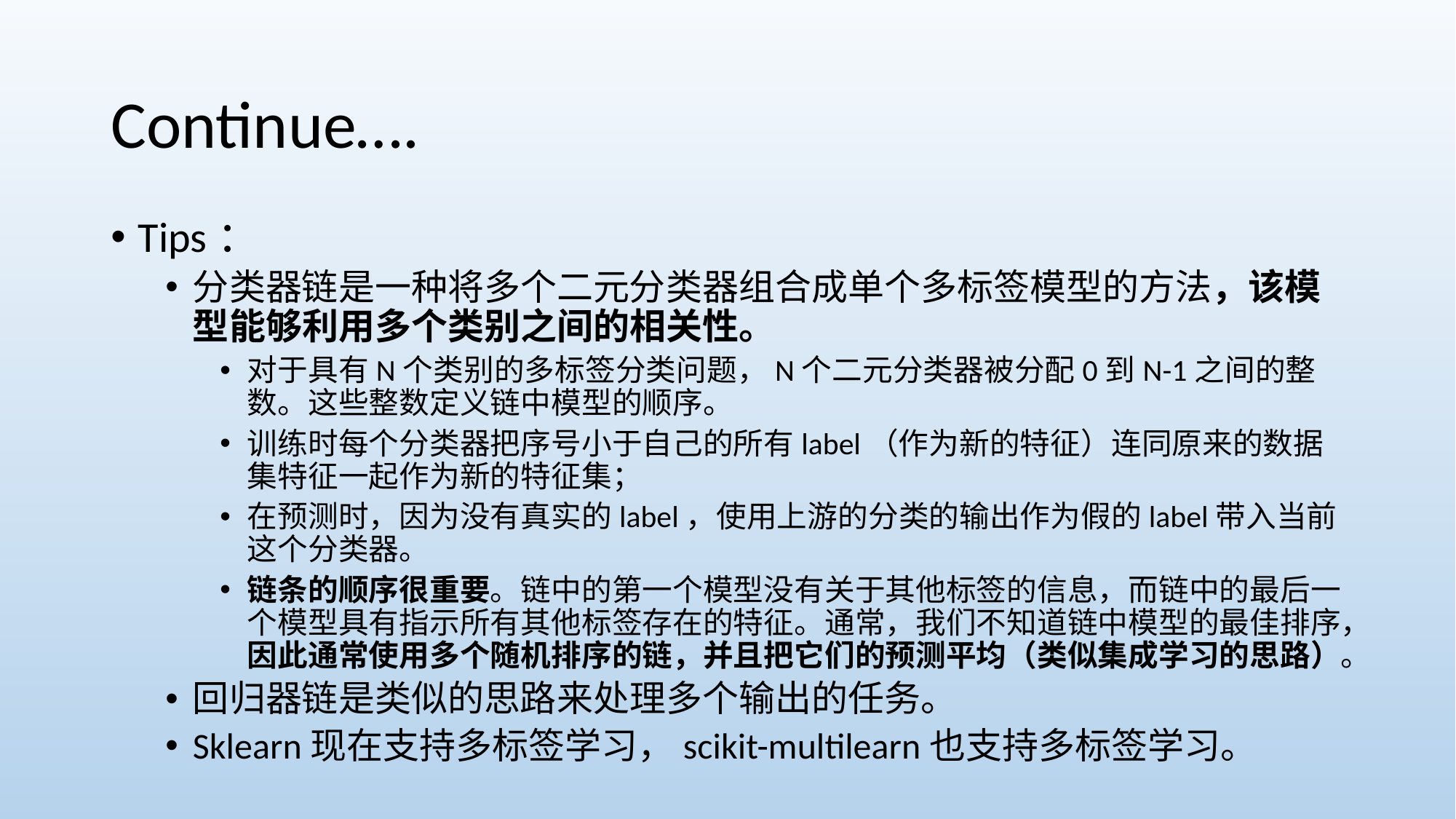

# Continue….
Tips：
分类器链是一种将多个二元分类器组合成单个多标签模型的方法，该模型能够利用多个类别之间的相关性。
对于具有N个类别的多标签分类问题，N个二元分类器被分配0到N-1之间的整数。这些整数定义链中模型的顺序。
训练时每个分类器把序号小于自己的所有label（作为新的特征）连同原来的数据集特征一起作为新的特征集；
在预测时，因为没有真实的label，使用上游的分类的输出作为假的label带入当前这个分类器。
链条的顺序很重要。链中的第一个模型没有关于其他标签的信息，而链中的最后一个模型具有指示所有其他标签存在的特征。通常，我们不知道链中模型的最佳排序，因此通常使用多个随机排序的链，并且把它们的预测平均（类似集成学习的思路）。
回归器链是类似的思路来处理多个输出的任务。
Sklearn现在支持多标签学习，scikit-multilearn也支持多标签学习。